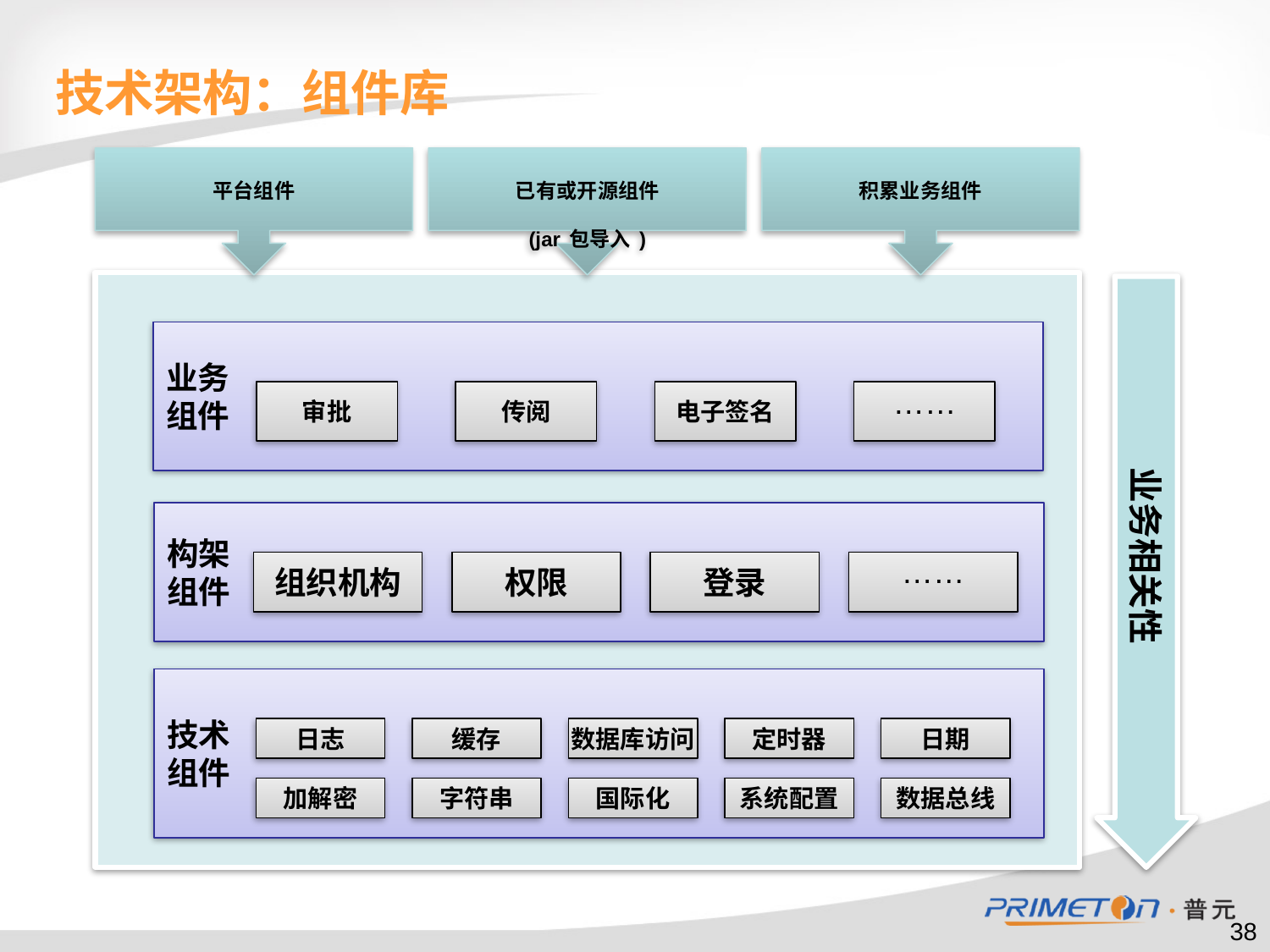

技术架构：组件库
平台组件
已有或开源组件
(jar包导入)
积累业务组件

业务相关性
业务
组件
……
审批
传阅
电子签名

构架
组件
……
组织机构
权限
登录

技术
组件
日志
缓存
数据库访问
定时器
日期
加解密
字符串
国际化
系统配置
数据总线
38